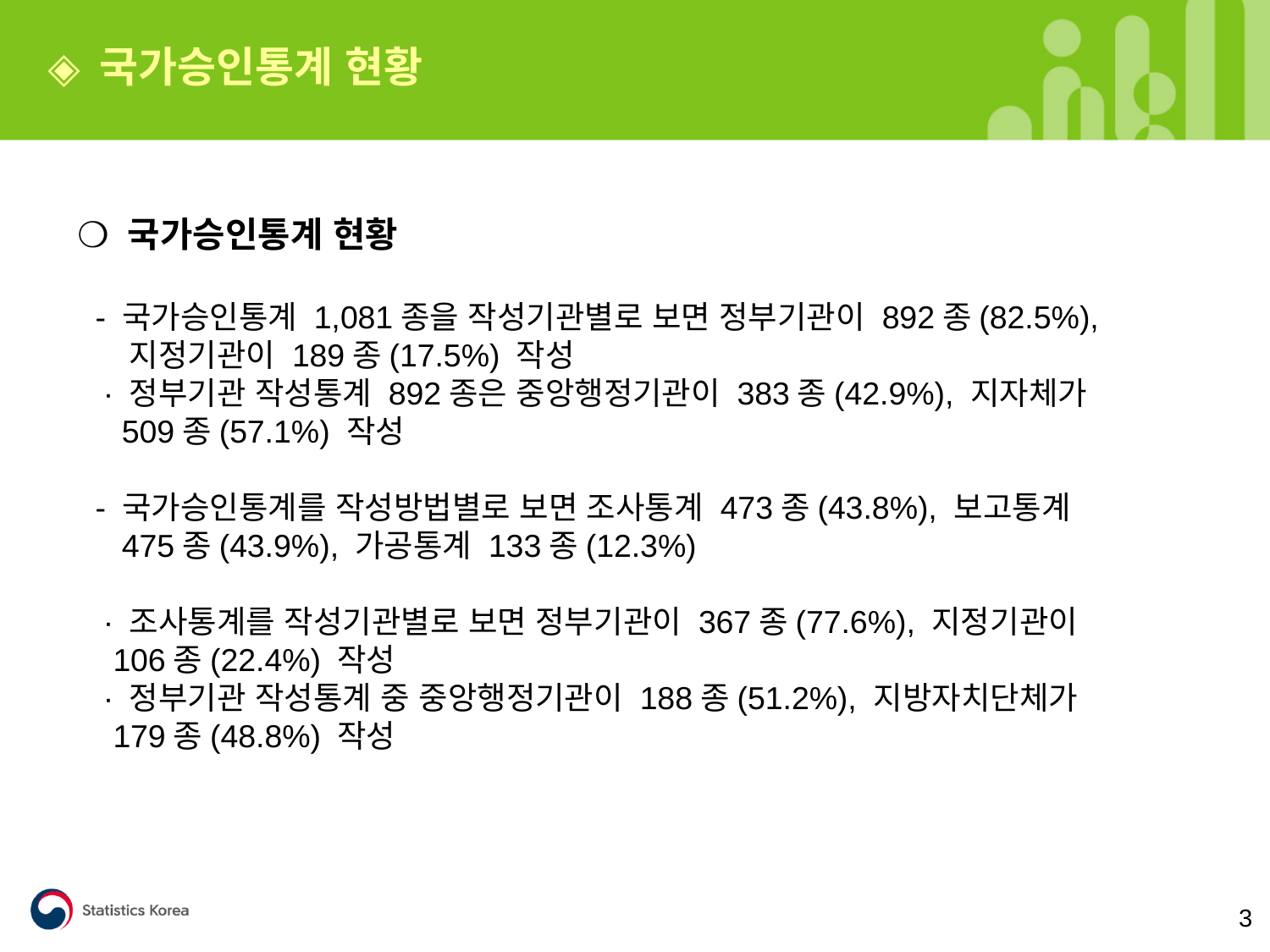

◈ 국가승인통계 현황
❍ 국가승인통계 현황

  - 국가승인통계 1,081종을 작성기관별로 보면 정부기관이 892종(82.5%),
     지정기관이 189종(17.5%) 작성
   ∙ 정부기관 작성통계 892종은 중앙행정기관이 383종(42.9%), 지자체가
     509종(57.1%) 작성

  - 국가승인통계를 작성방법별로 보면 조사통계 473종(43.8%), 보고통계
     475종(43.9%), 가공통계 133종(12.3%)

   ∙ 조사통계를 작성기관별로 보면 정부기관이 367종(77.6%), 지정기관이
    106종(22.4%) 작성
   ∙ 정부기관 작성통계 중 중앙행정기관이 188종(51.2%), 지방자치단체가
    179종(48.8%) 작성